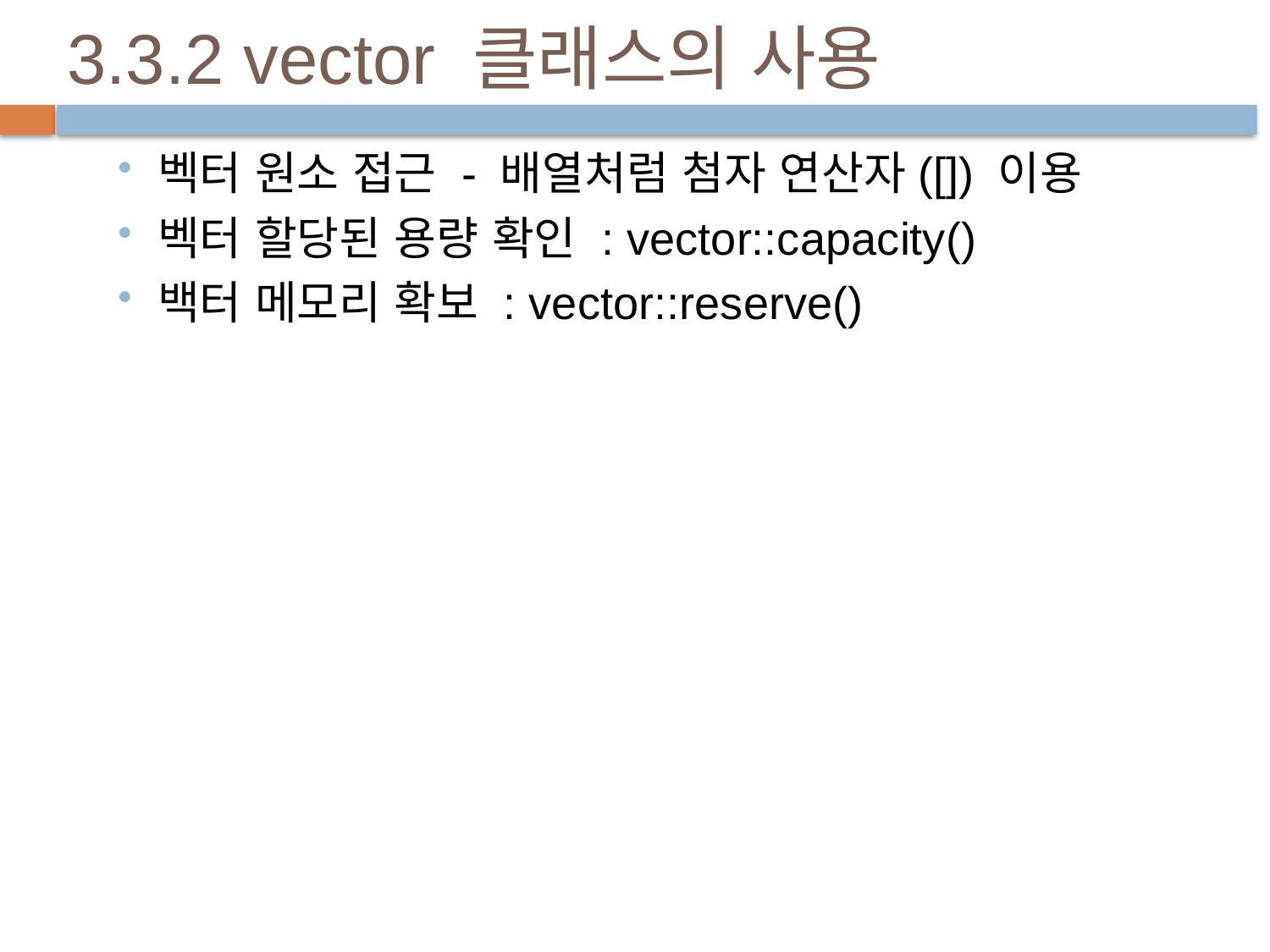

# 3.3.2 vector 클래스의 사용
벡터 원소 접근 - 배열처럼 첨자 연산자([]) 이용
벡터 할당된 용량 확인 : vector::capacity()
백터 메모리 확보 : vector::reserve()